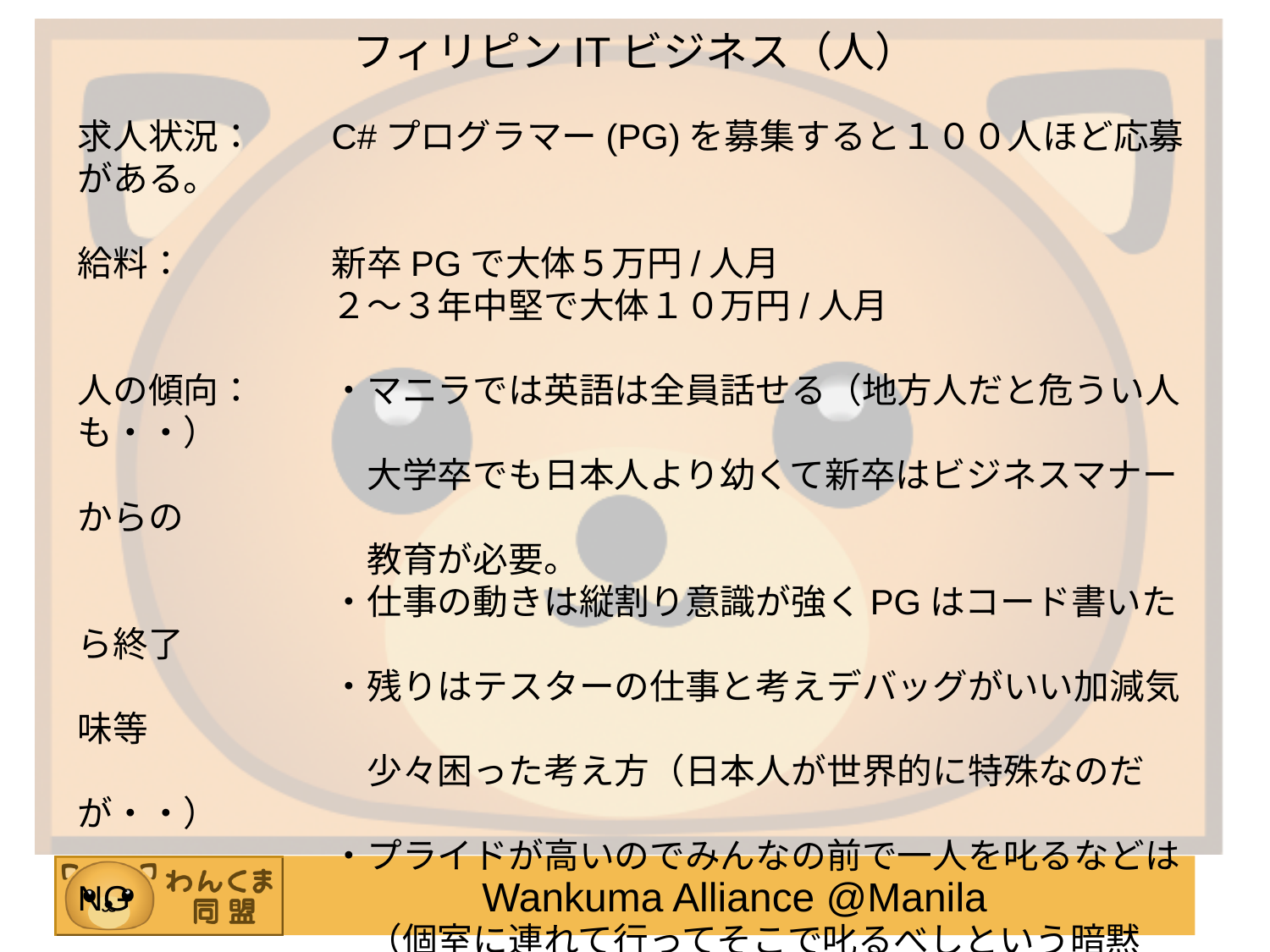

フィリピンITビジネス（人）
求人状況：	C#プログラマー(PG)を募集すると１００人ほど応募がある。

給料：		新卒PGで大体５万円/人月
		２～３年中堅で大体１０万円/人月

人の傾向：	・マニラでは英語は全員話せる（地方人だと危うい人も・・）
		　大学卒でも日本人より幼くて新卒はビジネスマナーからの
		　教育が必要。
		・仕事の動きは縦割り意識が強くPGはコード書いたら終了
		・残りはテスターの仕事と考えデバッグがいい加減気味等
		　少々困った考え方（日本人が世界的に特殊なのだが・・）
		・プライドが高いのでみんなの前で一人を叱るなどはNG
		　（個室に連れて行ってそこで叱るべしという暗黙ルール有。
		　そのせいで同じことを何回もすることに・・）